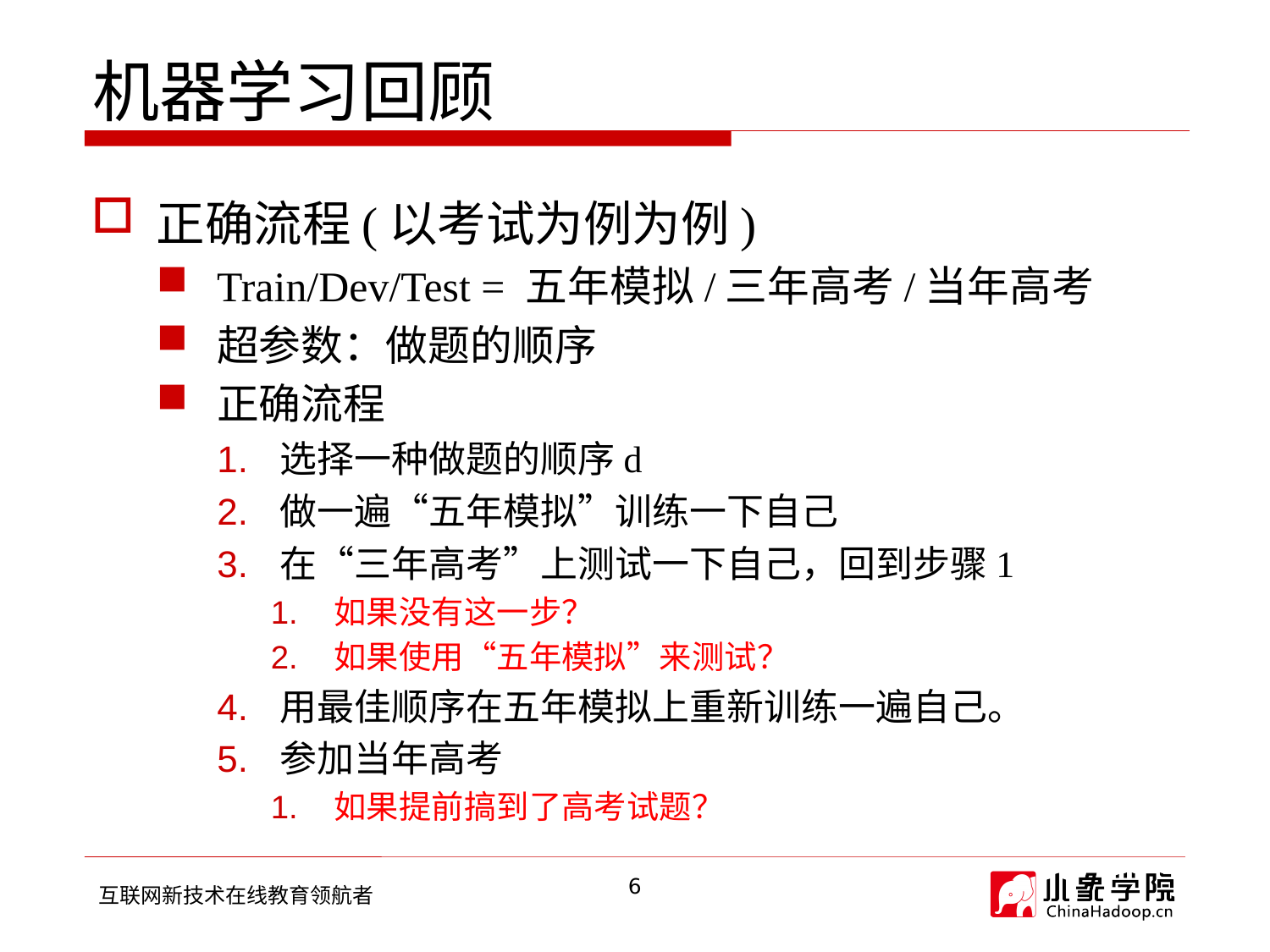

# 机器学习回顾
正确流程(以考试为例为例)
Train/Dev/Test = 五年模拟/三年高考/当年高考
超参数：做题的顺序
正确流程
选择一种做题的顺序d
做一遍“五年模拟”训练一下自己
在“三年高考”上测试一下自己，回到步骤1
如果没有这一步？
如果使用“五年模拟”来测试？
用最佳顺序在五年模拟上重新训练一遍自己。
参加当年高考
如果提前搞到了高考试题？

6